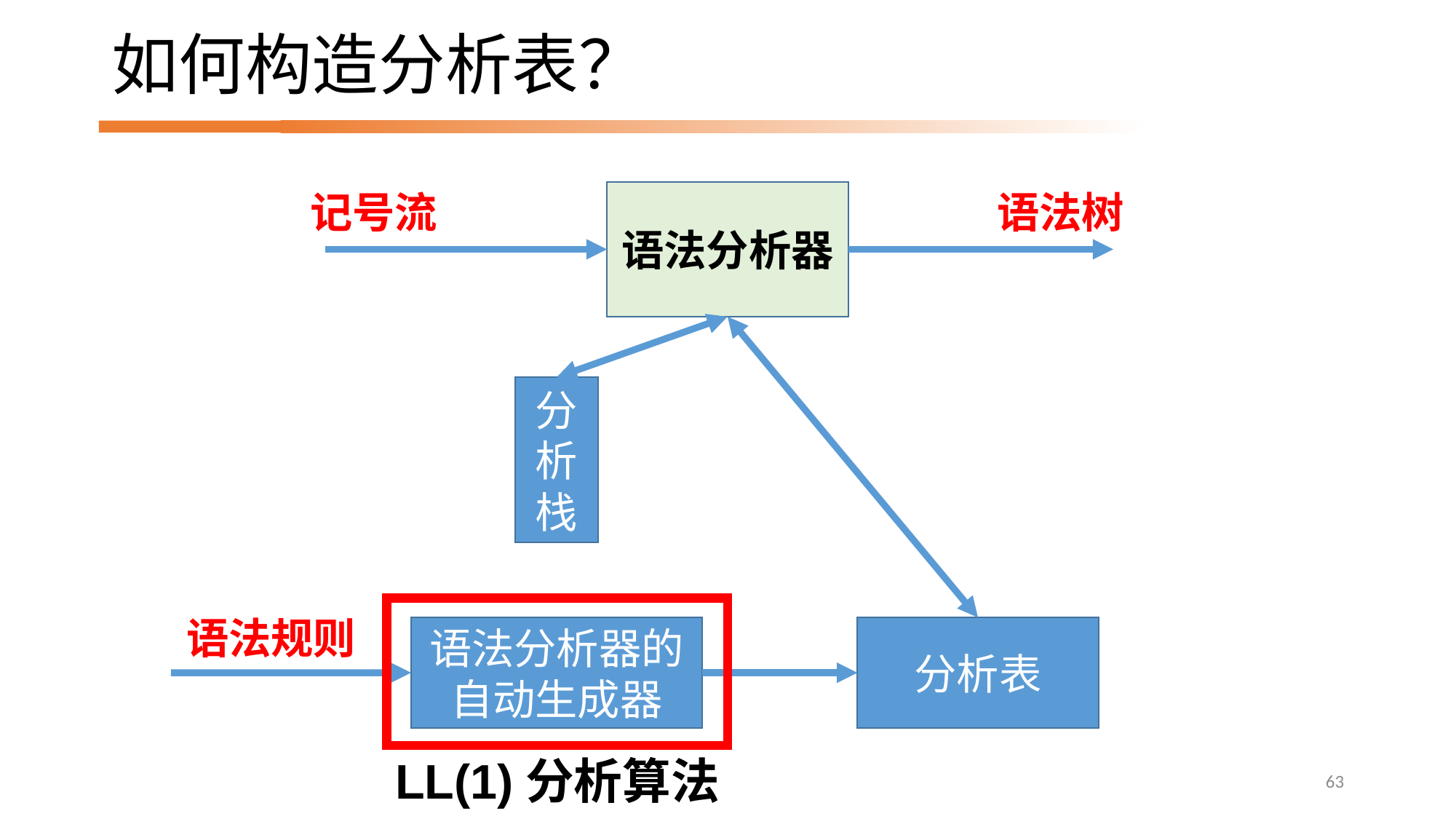

# 如何构造分析表？
语法树
记号流
语法分析器
分析栈

语法规则
语法分析器的自动生成器
分析表
LL(1)分析算法
63